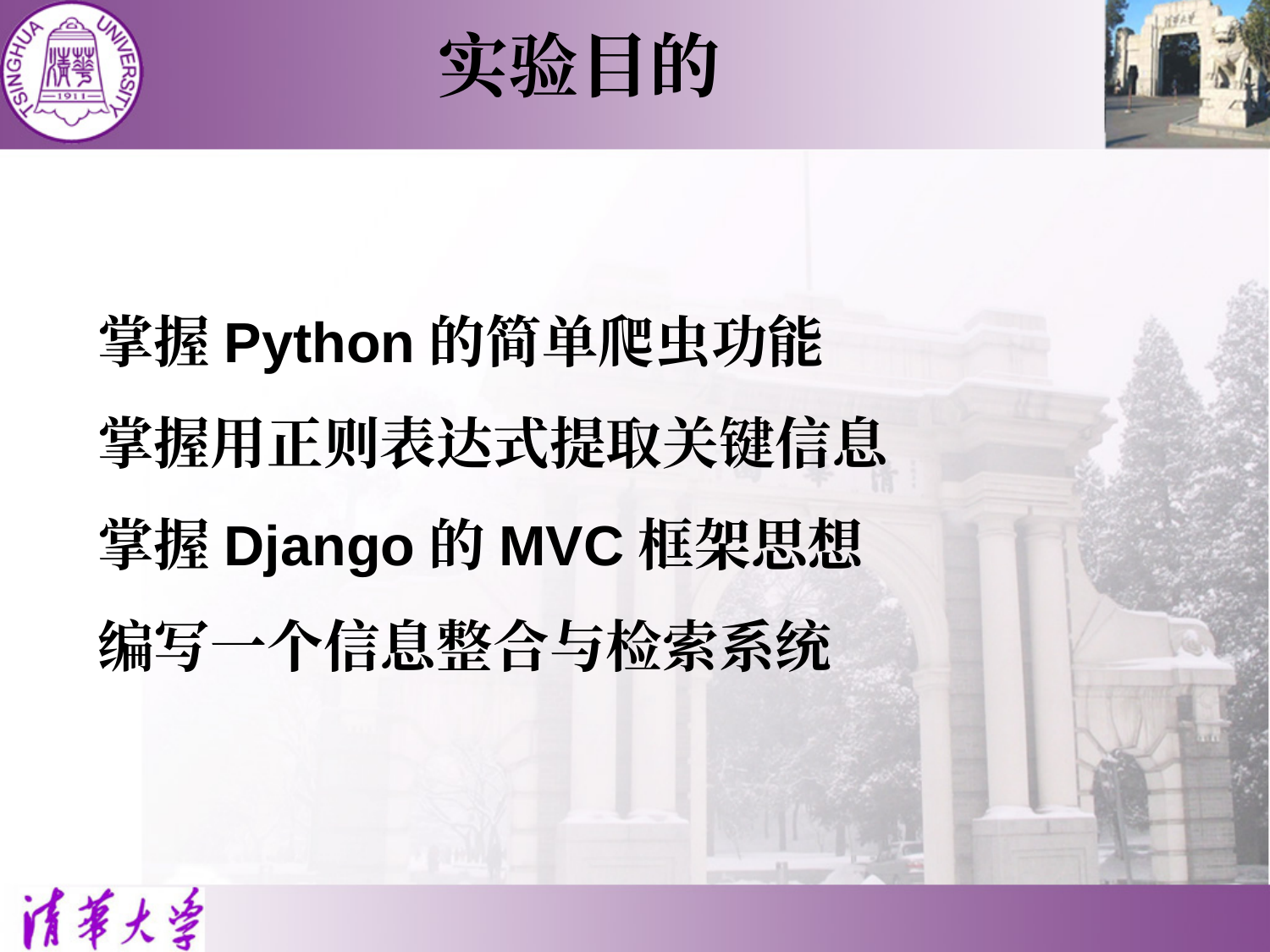

实验目的
掌握Python的简单爬虫功能
掌握用正则表达式提取关键信息
掌握Django的MVC框架思想
编写一个信息整合与检索系统